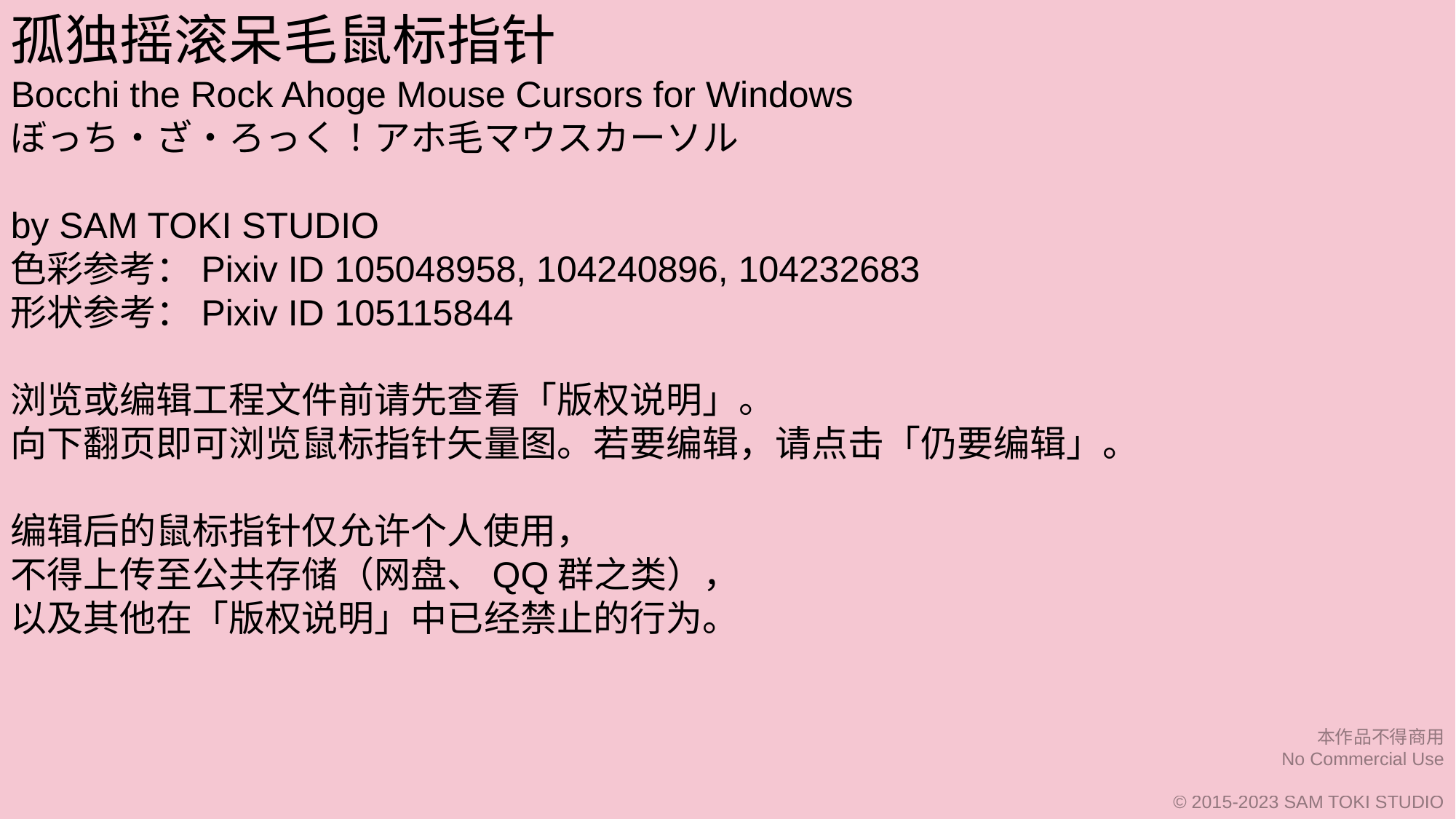

孤独摇滚呆毛鼠标指针
Bocchi the Rock Ahoge Mouse Cursors for Windows
ぼっち・ざ・ろっく！アホ毛マウスカーソル

by SAM TOKI STUDIO
色彩参考：Pixiv ID 105048958, 104240896, 104232683
形状参考：Pixiv ID 105115844

浏览或编辑工程文件前请先查看「版权说明」。
向下翻页即可浏览鼠标指针矢量图。若要编辑，请点击「仍要编辑」。

编辑后的鼠标指针仅允许个人使用，
不得上传至公共存储（网盘、QQ群之类），
以及其他在「版权说明」中已经禁止的行为。